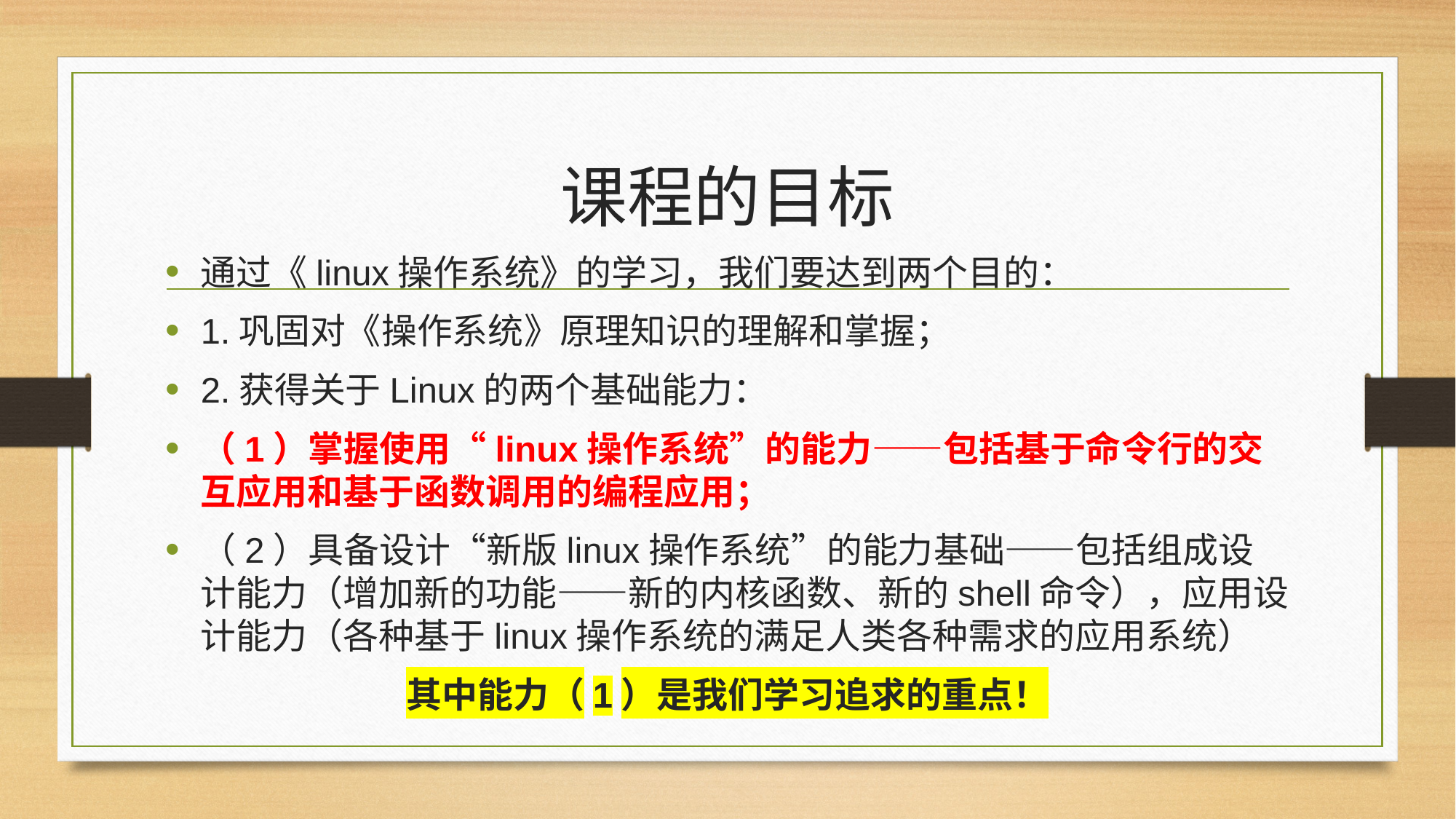

# 课程的目标
通过《linux操作系统》的学习，我们要达到两个目的：
1.巩固对《操作系统》原理知识的理解和掌握；
2.获得关于Linux的两个基础能力：
（1）掌握使用“linux操作系统”的能力——包括基于命令行的交互应用和基于函数调用的编程应用；
（2）具备设计“新版linux操作系统”的能力基础——包括组成设计能力（增加新的功能——新的内核函数、新的shell命令），应用设计能力（各种基于linux操作系统的满足人类各种需求的应用系统）
其中能力（1）是我们学习追求的重点！